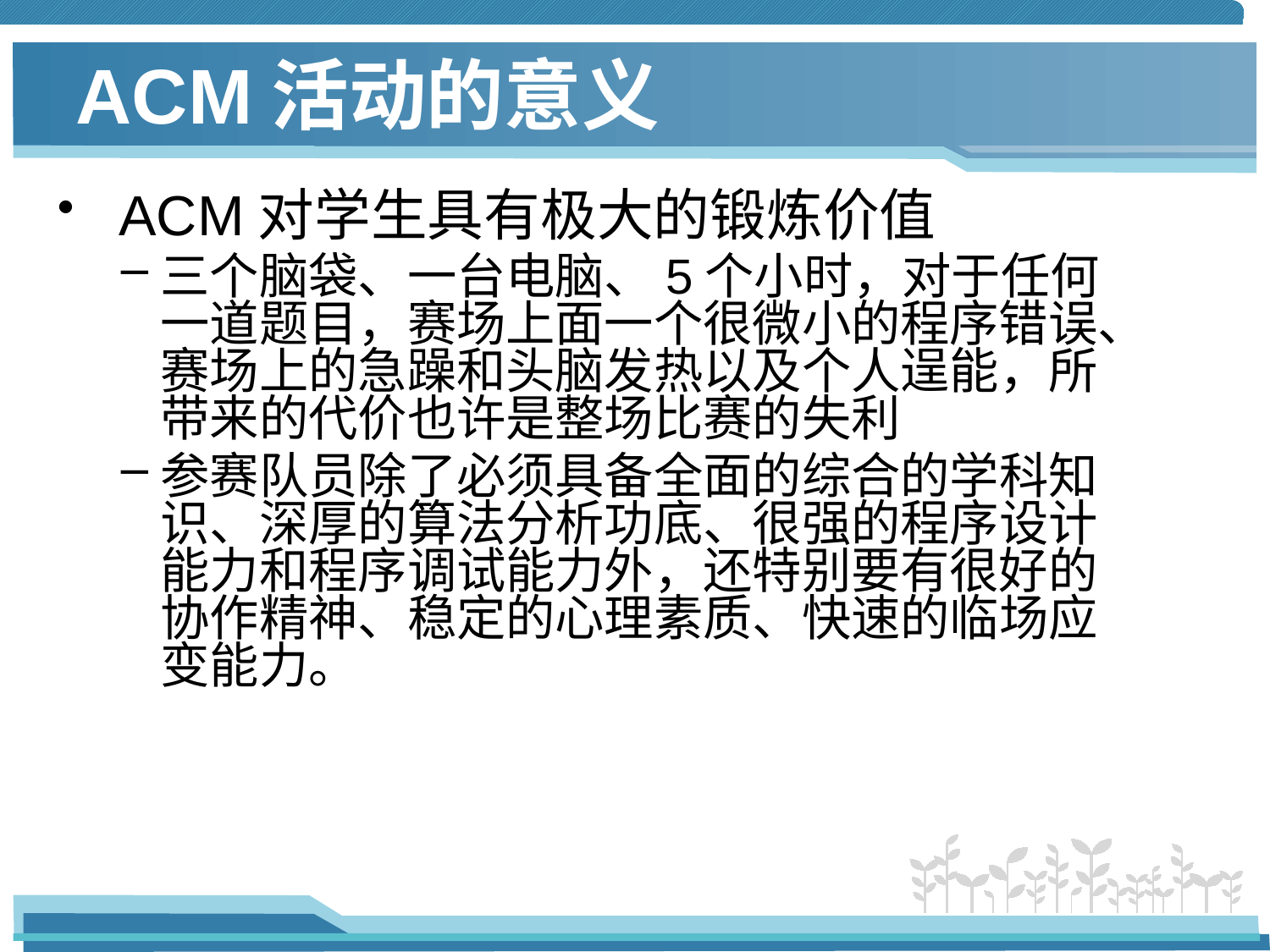

# ACM活动的意义
 ACM对学生具有极大的锻炼价值
三个脑袋、一台电脑、5个小时，对于任何一道题目，赛场上面一个很微小的程序错误、赛场上的急躁和头脑发热以及个人逞能，所带来的代价也许是整场比赛的失利
参赛队员除了必须具备全面的综合的学科知识、深厚的算法分析功底、很强的程序设计能力和程序调试能力外，还特别要有很好的协作精神、稳定的心理素质、快速的临场应变能力。